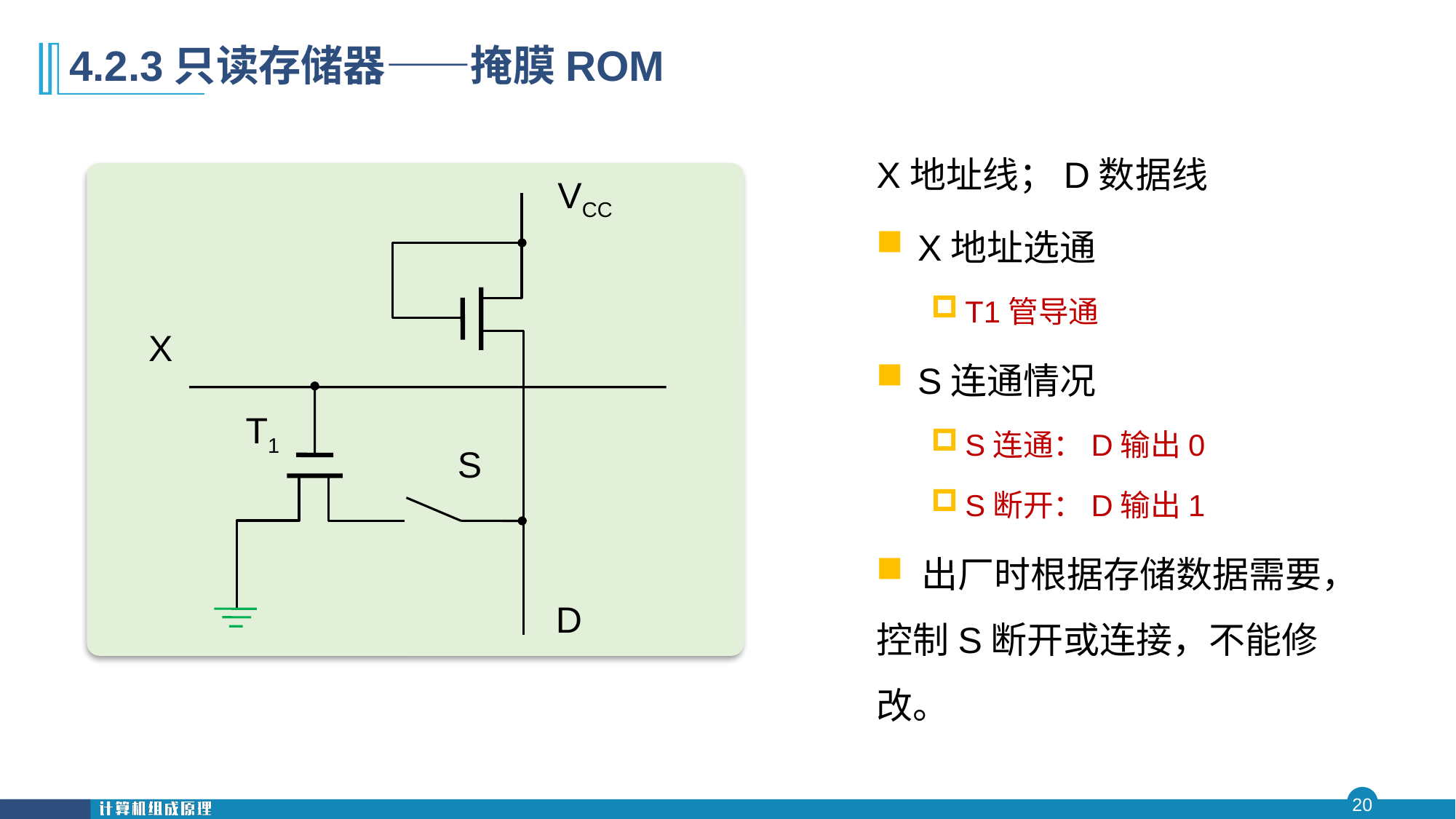

# 4.2.3只读存储器——掩膜ROM
X地址线；D数据线
X地址选通
T1管导通
S连通情况
S连通：D输出0
S断开：D输出1
 出厂时根据存储数据需要，控制S断开或连接，不能修改。

VCC

X

T1
S

D